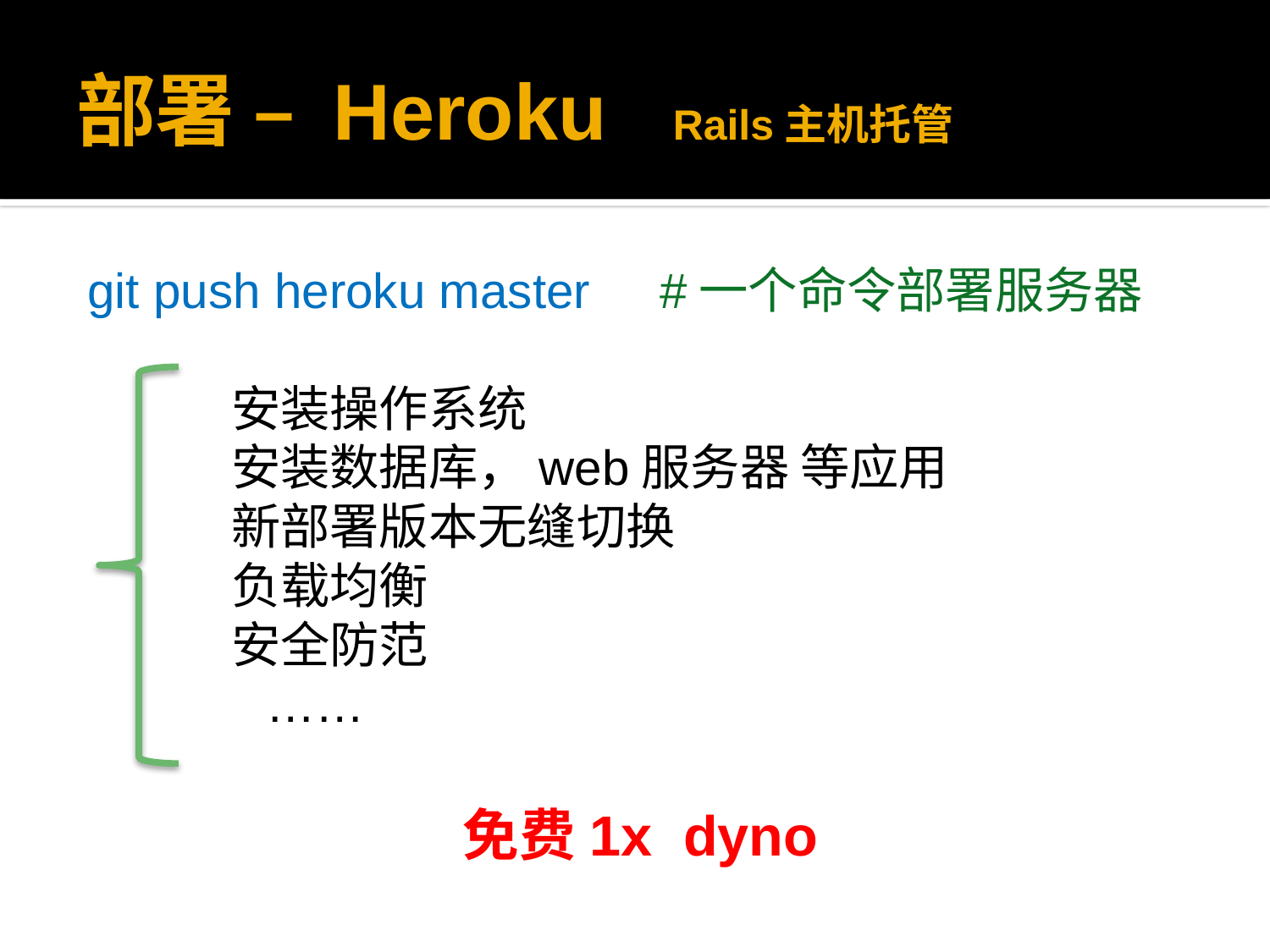

# 部署 – Heroku   Rails主机托管
git push heroku master     #一个命令部署服务器

            安装操作系统
            安装数据库，web服务器 等应用
            新部署版本无缝切换
            负载均衡
            安全防范
             ……

免费1x  dyno